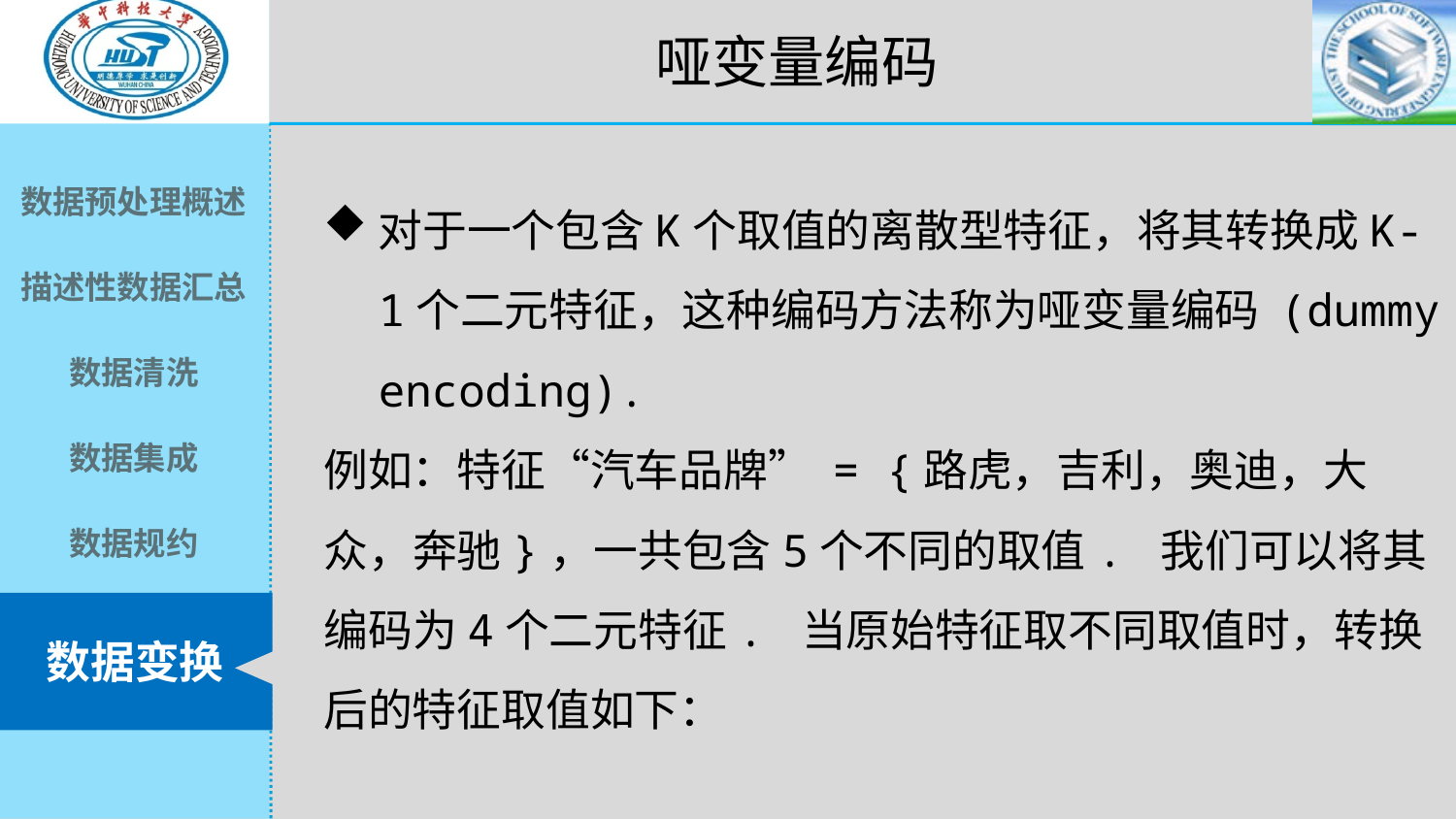

哑变量编码
对于一个包含K个取值的离散型特征，将其转换成K-1个二元特征，这种编码方法称为哑变量编码 (dummy encoding).
例如：特征“汽车品牌” = {路虎，吉利，奥迪，大众，奔驰}，一共包含5个不同的取值. 我们可以将其编码为4个二元特征. 当原始特征取不同取值时，转换后的特征取值如下：